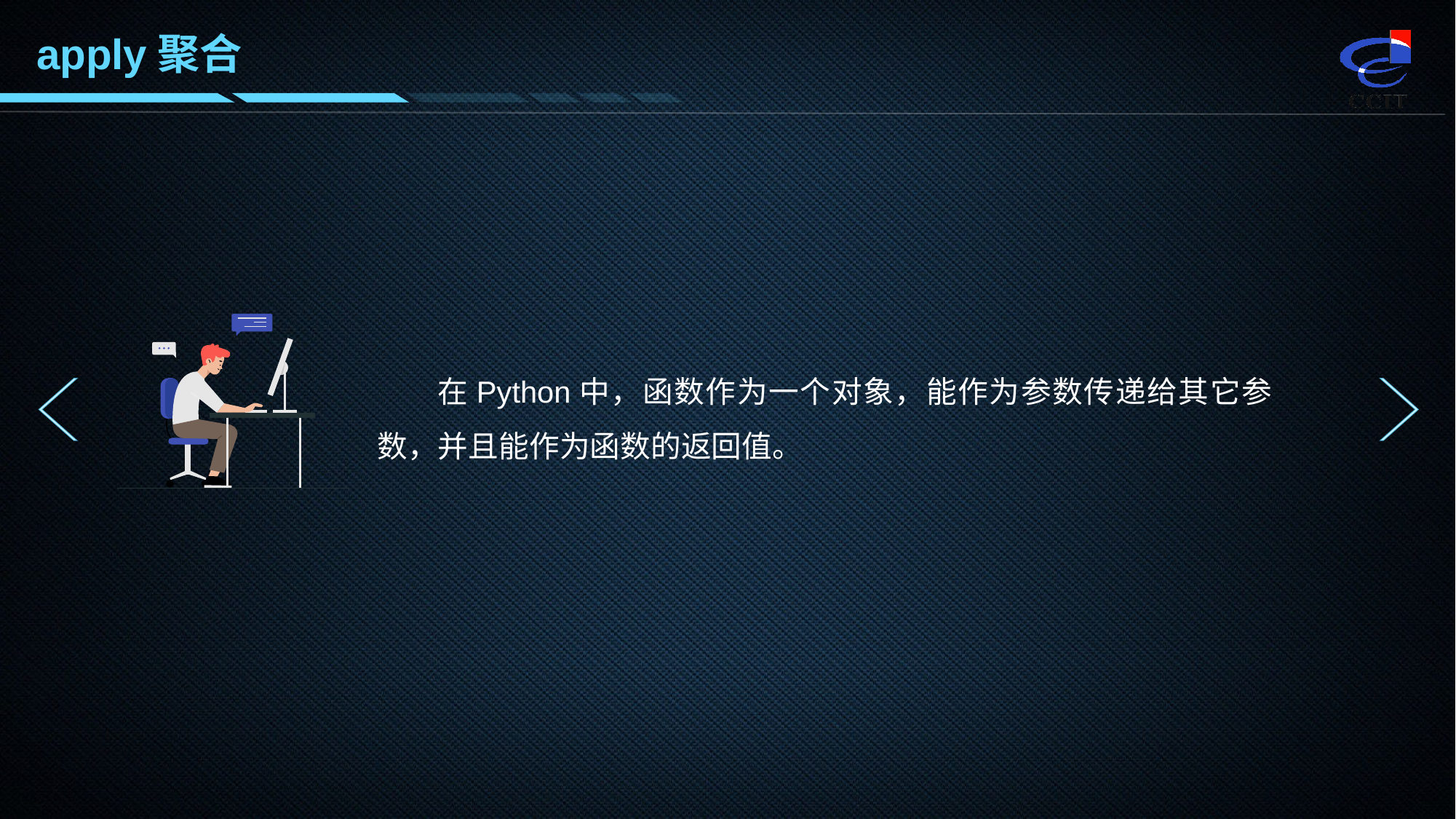

apply聚合

在Python中，函数作为一个对象，能作为参数传递给其它参数，并且能作为函数的返回值。